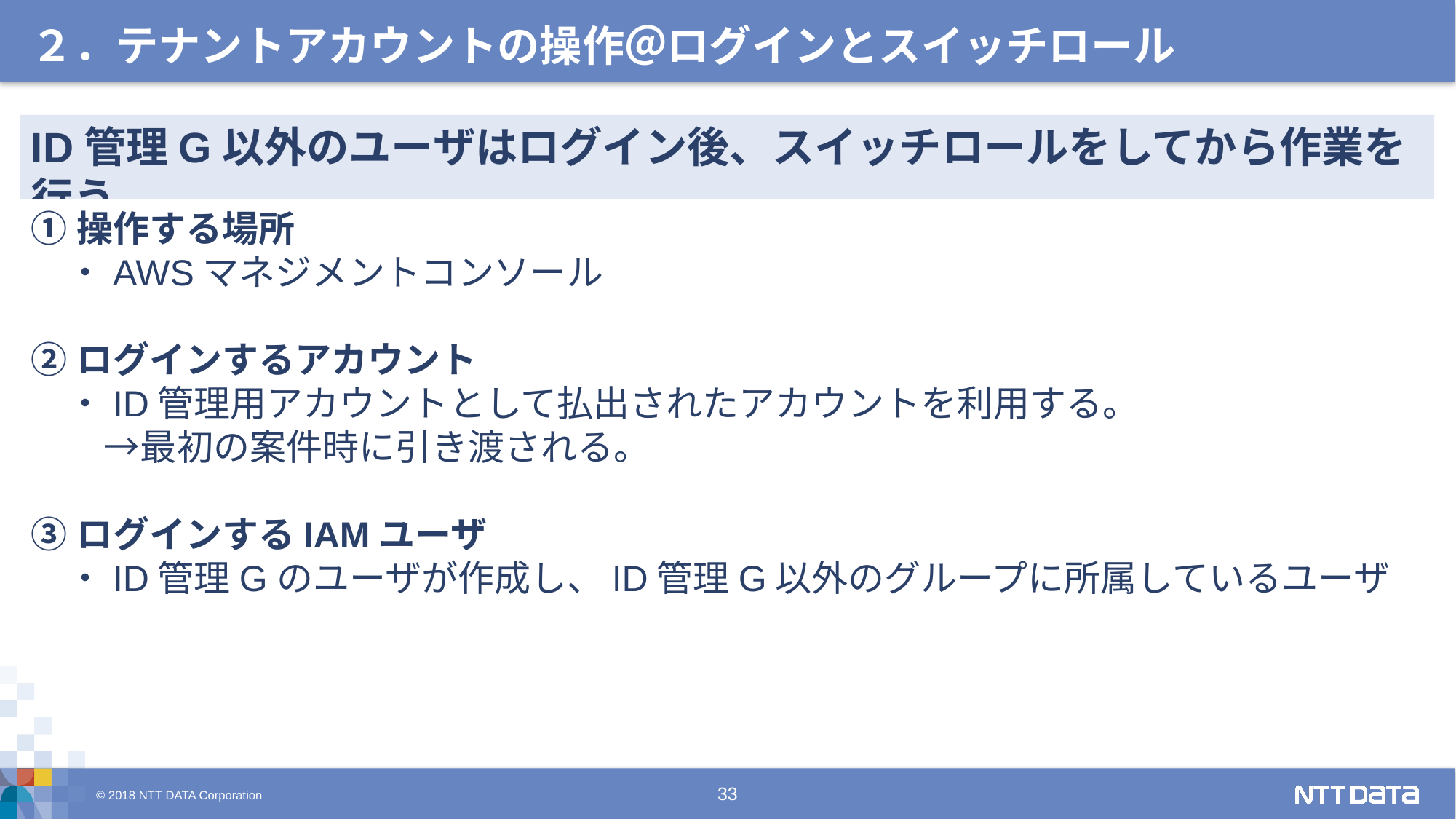

２．テナントアカウントの操作＠ログインとスイッチロール
ID管理G以外のユーザはログイン後、スイッチロールをしてから作業を行う
①操作する場所
　・AWSマネジメントコンソール

②ログインするアカウント
　・ID管理用アカウントとして払出されたアカウントを利用する。
　　→最初の案件時に引き渡される。

③ログインするIAMユーザ
　・ID管理Gのユーザが作成し、ID管理G以外のグループに所属しているユーザ